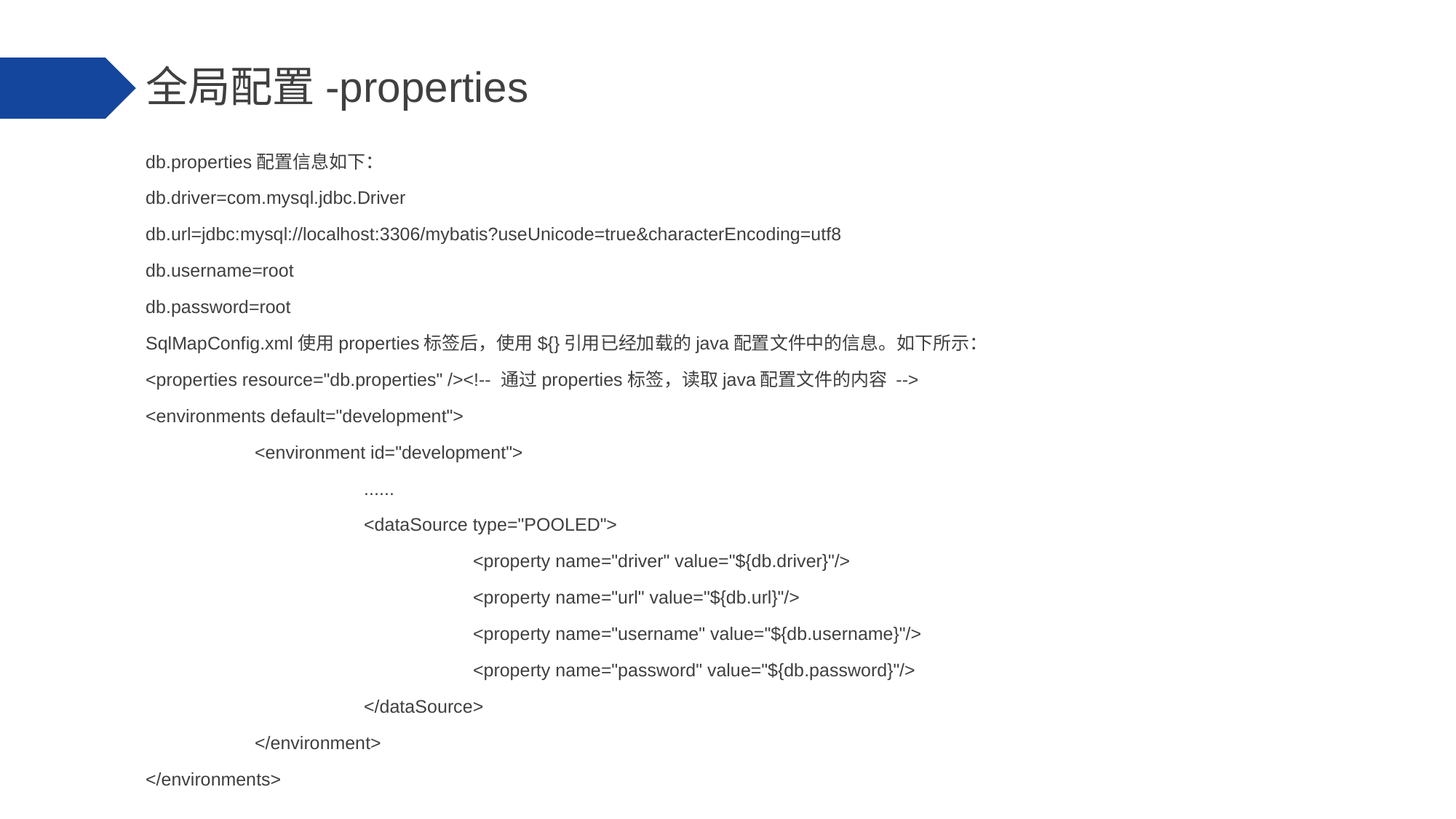

全局配置-properties
db.properties配置信息如下：
db.driver=com.mysql.jdbc.Driver
db.url=jdbc:mysql://localhost:3306/mybatis?useUnicode=true&characterEncoding=utf8
db.username=root
db.password=root
SqlMapConfig.xml使用properties标签后，使用${}引用已经加载的java配置文件中的信息。如下所示：
<properties resource="db.properties" /><!-- 通过properties标签，读取java配置文件的内容 -->
<environments default="development">
	<environment id="development">
		......
		<dataSource type="POOLED">
			<property name="driver" value="${db.driver}"/>
			<property name="url" value="${db.url}"/>
			<property name="username" value="${db.username}"/>
			<property name="password" value="${db.password}"/>
		</dataSource>
	</environment>
</environments>